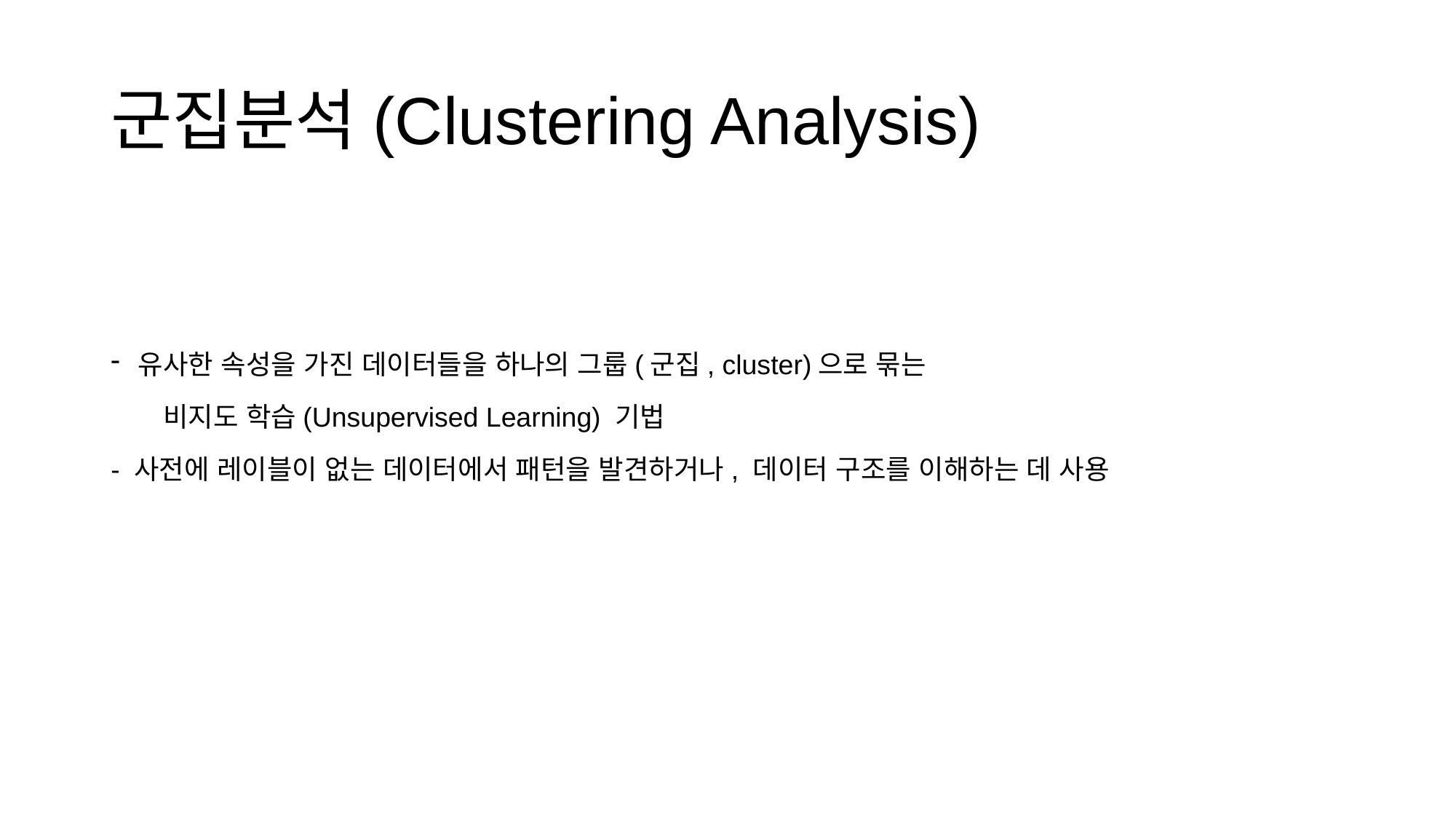

# 군집분석(Clustering Analysis)
유사한 속성을 가진 데이터들을 하나의 그룹(군집, cluster)으로 묶는
      비지도 학습(Unsupervised Learning) 기법
- 사전에 레이블이 없는 데이터에서 패턴을 발견하거나, 데이터 구조를 이해하는 데 사용